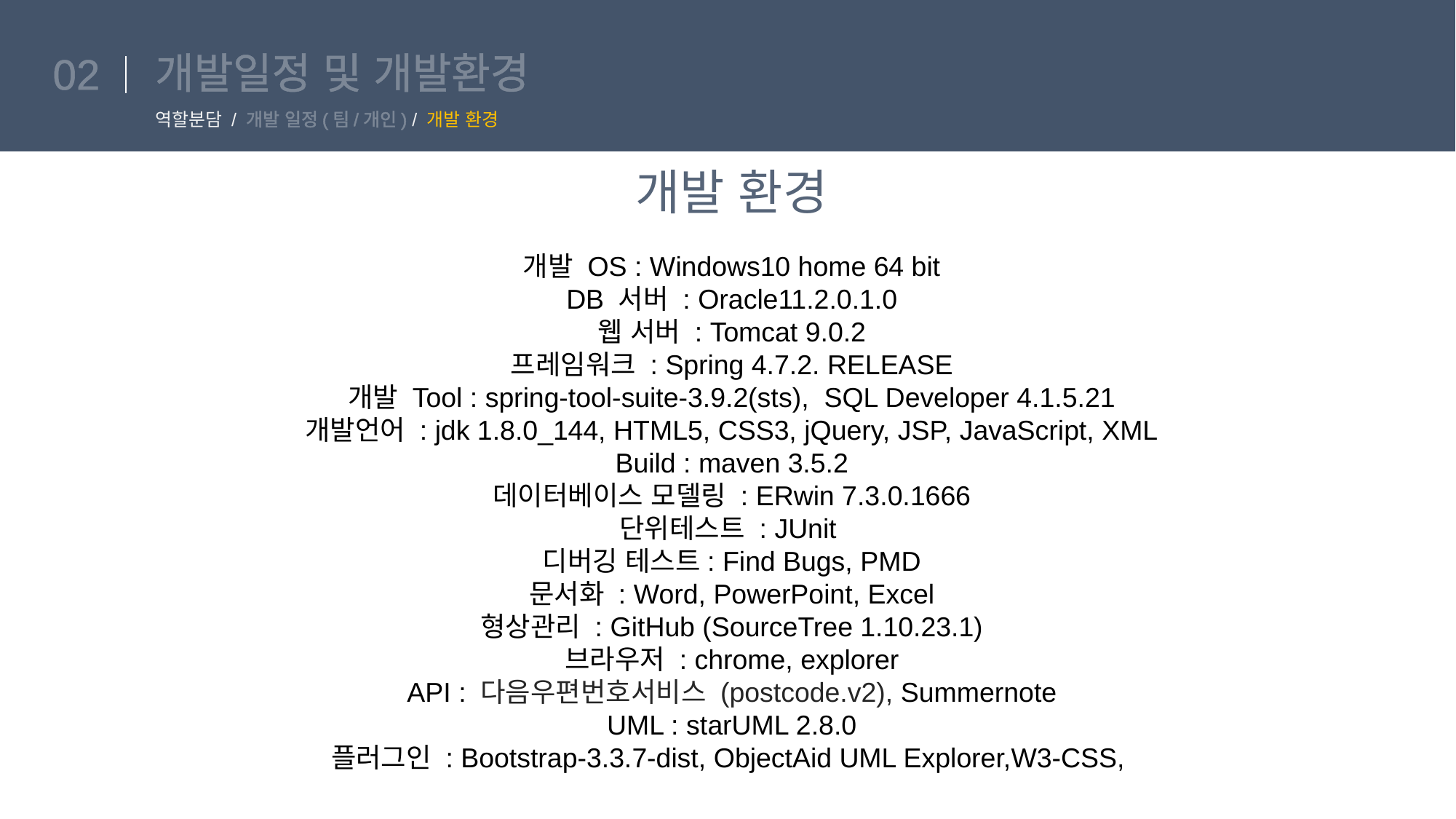

# 개발일정 및 개발환경
02
역할분담 / 개발 일정(팀/개인) / 개발 환경
개발 환경

개발 OS : Windows10 home 64 bit
DB 서버 : Oracle11.2.0.1.0
웹 서버 : Tomcat 9.0.2
프레임워크 : Spring 4.7.2. RELEASE
개발 Tool : spring-tool-suite-3.9.2(sts),  SQL Developer 4.1.5.21
개발언어 : jdk 1.8.0_144, HTML5, CSS3, jQuery, JSP, JavaScript, XML
Build : maven 3.5.2
데이터베이스 모델링 : ERwin 7.3.0.1666
단위테스트 : JUnit
디버깅 테스트: Find Bugs, PMD
문서화 : Word, PowerPoint, Excel
형상관리 : GitHub (SourceTree 1.10.23.1)
브라우저 : chrome, explorer
API : 다음우편번호서비스 (postcode.v2), Summernote
UML : starUML 2.8.0
플러그인 : Bootstrap-3.3.7-dist, ObjectAid UML Explorer,W3-CSS,